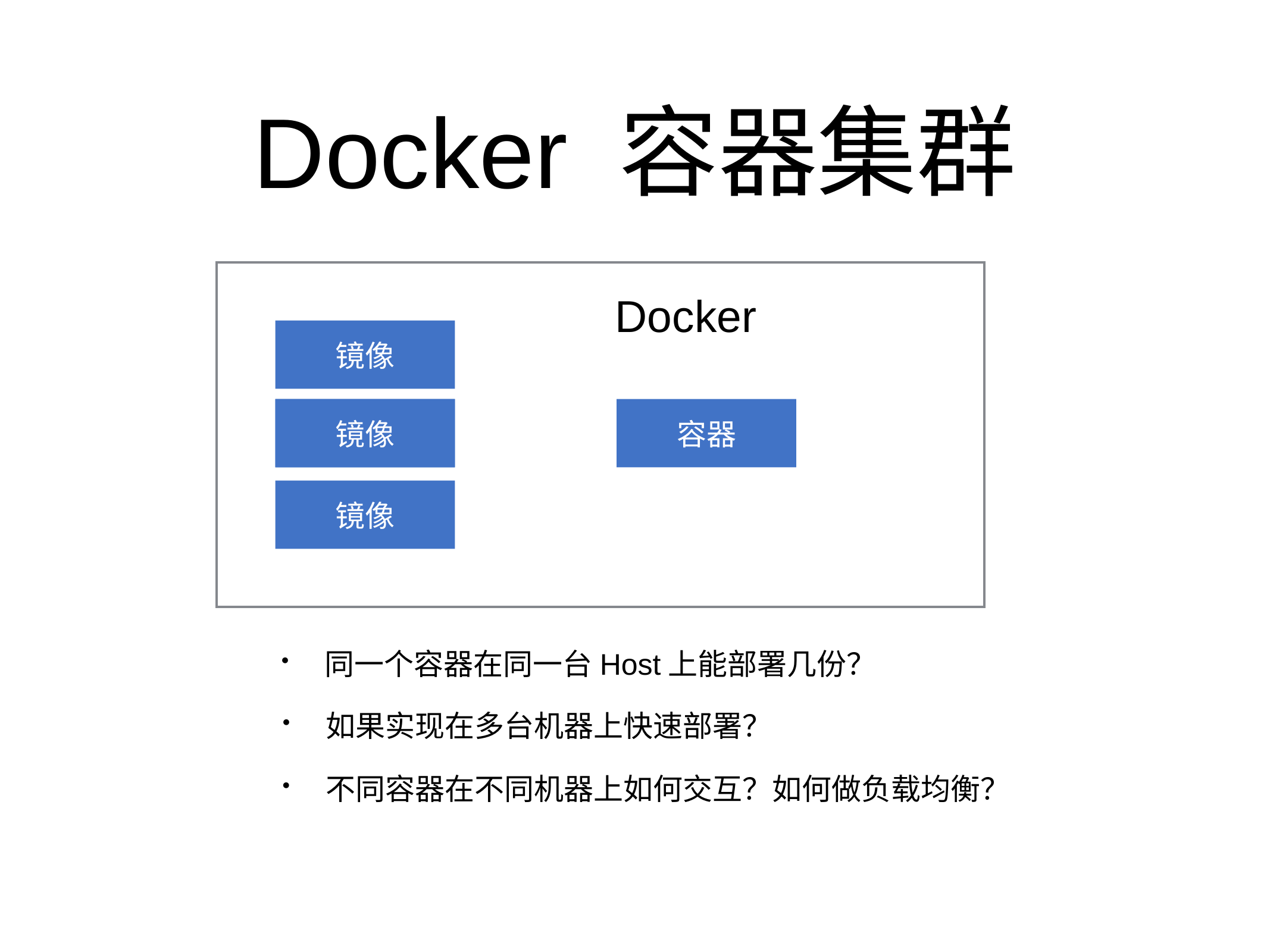

# Docker 容器集群

Docker
镜像
镜像
镜像
容器
镜像
同一个容器在同一台Host上能部署几份？
如果实现在多台机器上快速部署？
不同容器在不同机器上如何交互？如何做负载均衡？